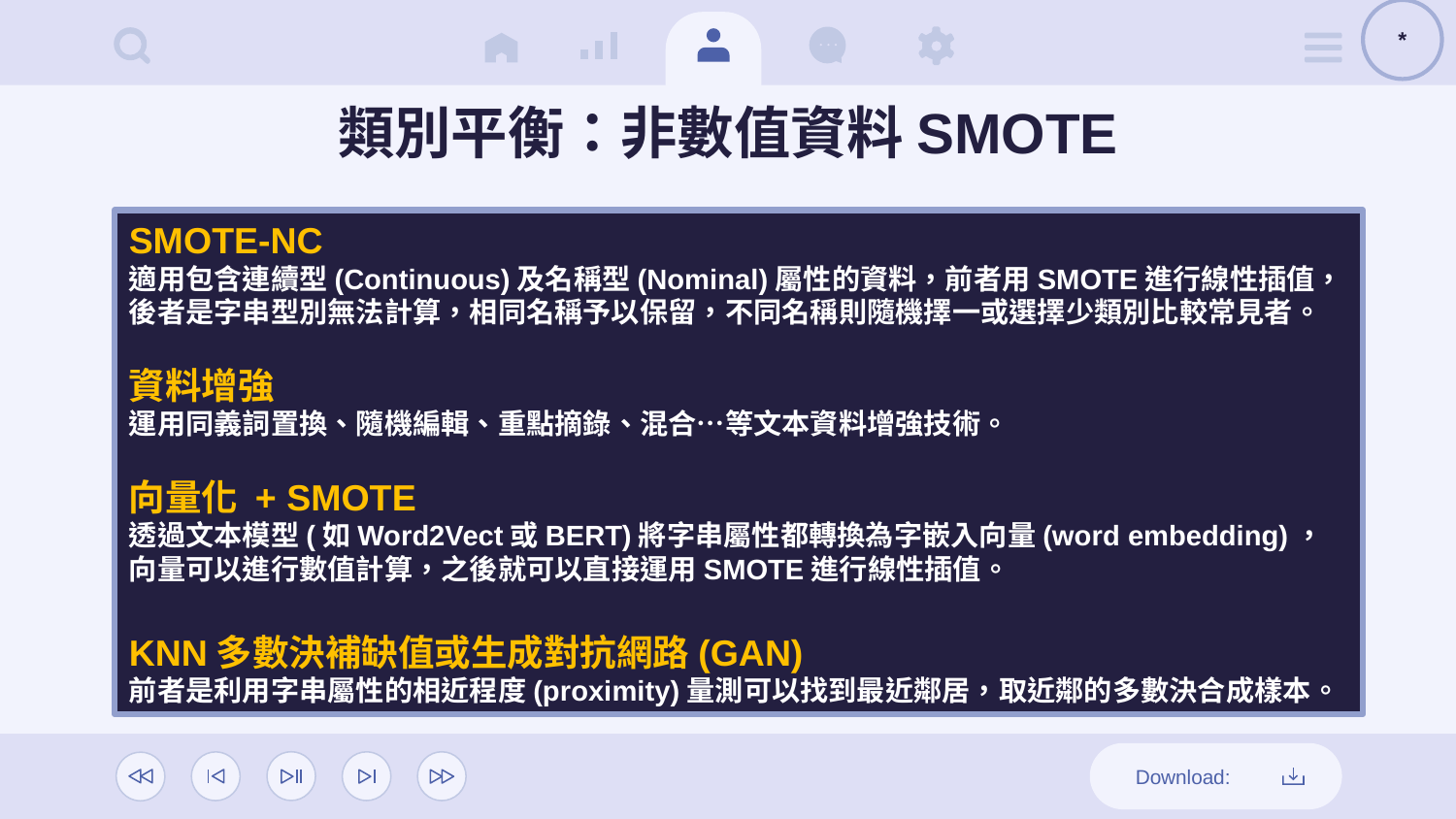

*
# 類別平衡：非數值資料SMOTE
SMOTE-NC
適用包含連續型(Continuous)及名稱型(Nominal)屬性的資料，前者用SMOTE進行線性插值，後者是字串型別無法計算，相同名稱予以保留，不同名稱則隨機擇一或選擇少類別比較常見者。

資料增強
運用同義詞置換、隨機編輯、重點摘錄、混合…等文本資料增強技術。

向量化 + SMOTE
透過文本模型(如Word2Vect或BERT)將字串屬性都轉換為字嵌入向量(word embedding)，向量可以進行數值計算，之後就可以直接運用SMOTE進行線性插值。

KNN多數決補缺值或生成對抗網路(GAN)
前者是利用字串屬性的相近程度(proximity)量測可以找到最近鄰居，取近鄰的多數決合成樣本。